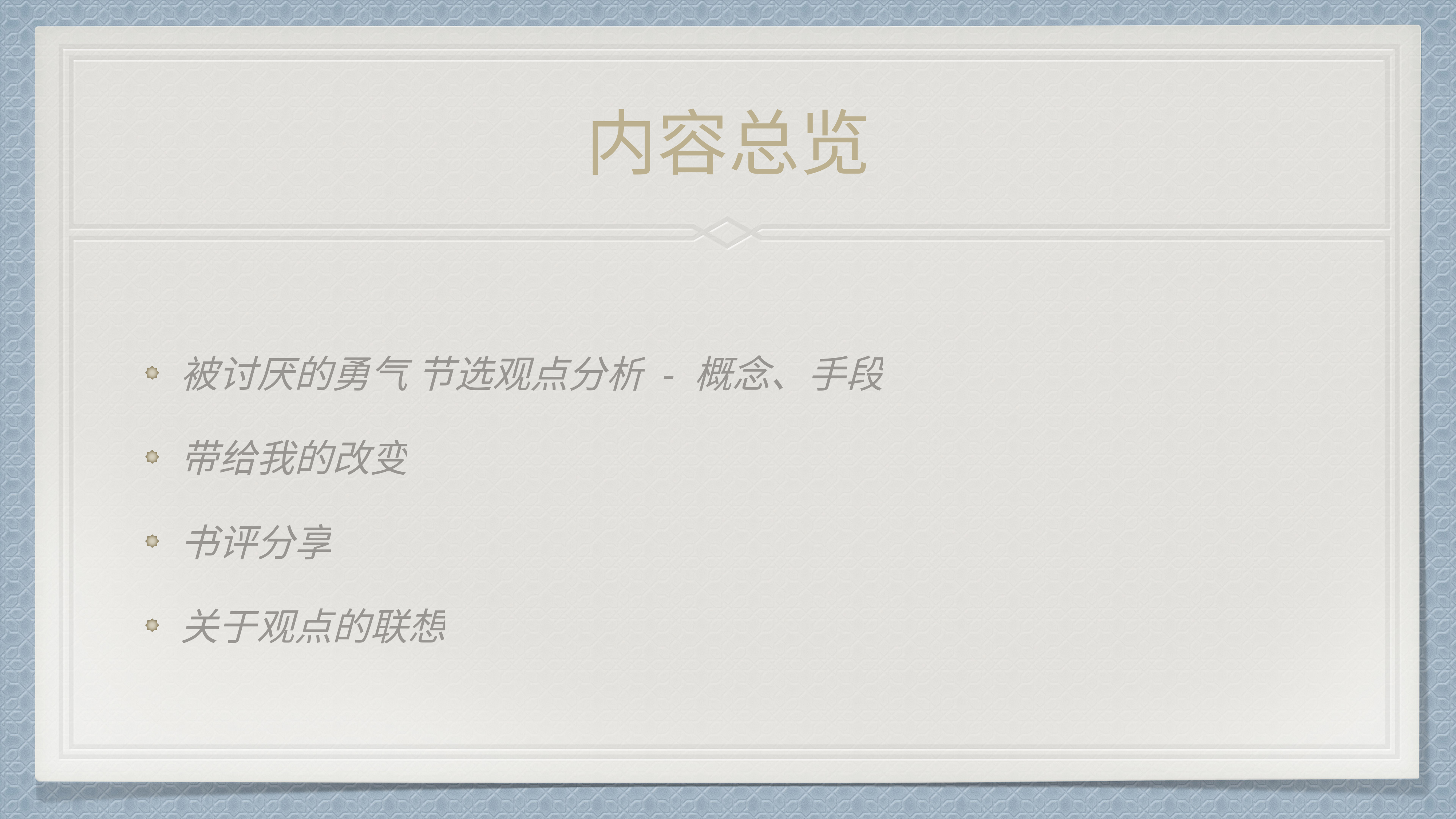

# 内容总览
被讨厌的勇气 节选观点分析 - 概念、手段
带给我的改变
书评分享
关于观点的联想